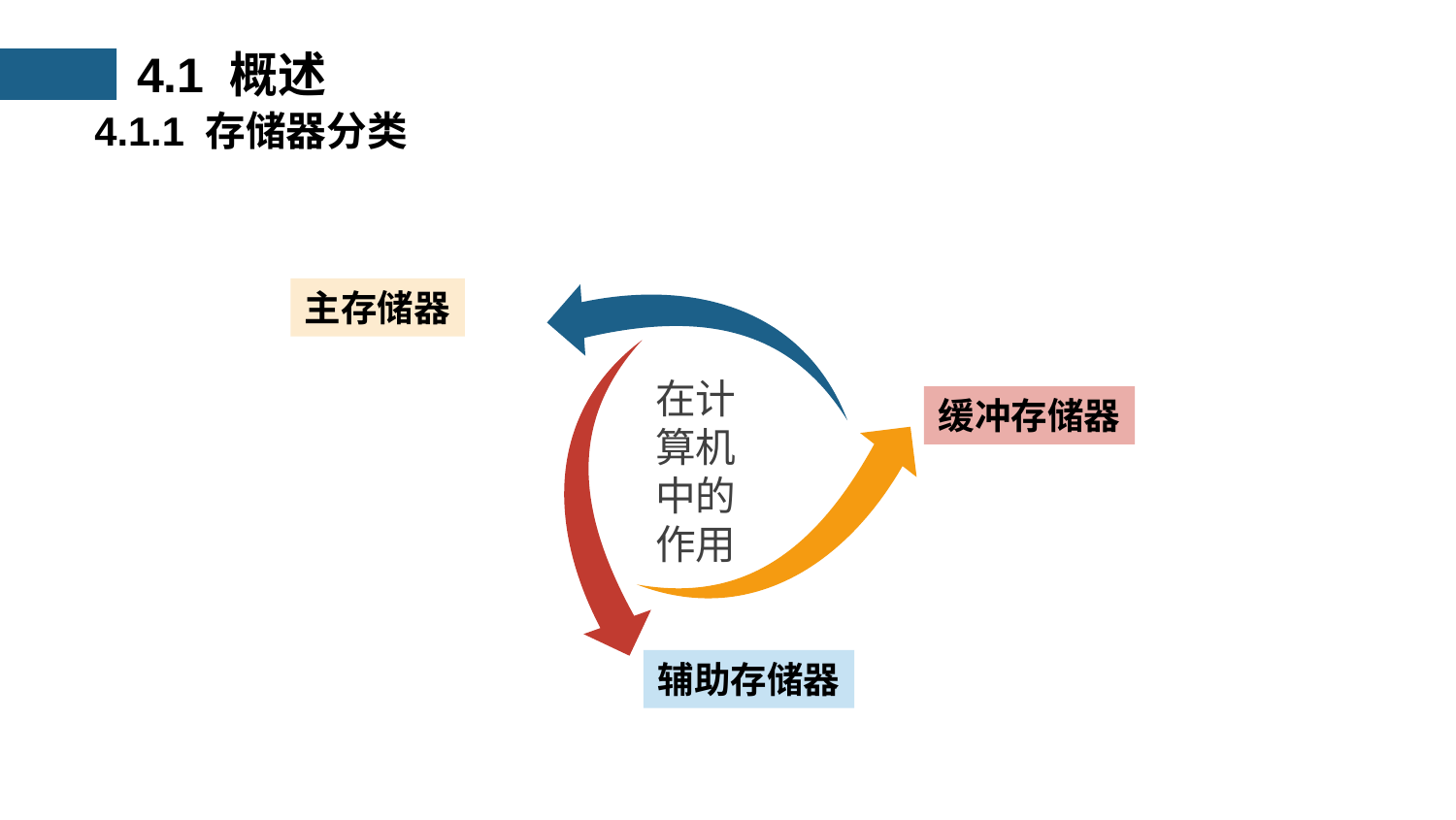

4.1 概述
4.1.1 存储器分类

主存储器

在计算机中的作用

缓冲存储器
辅助存储器